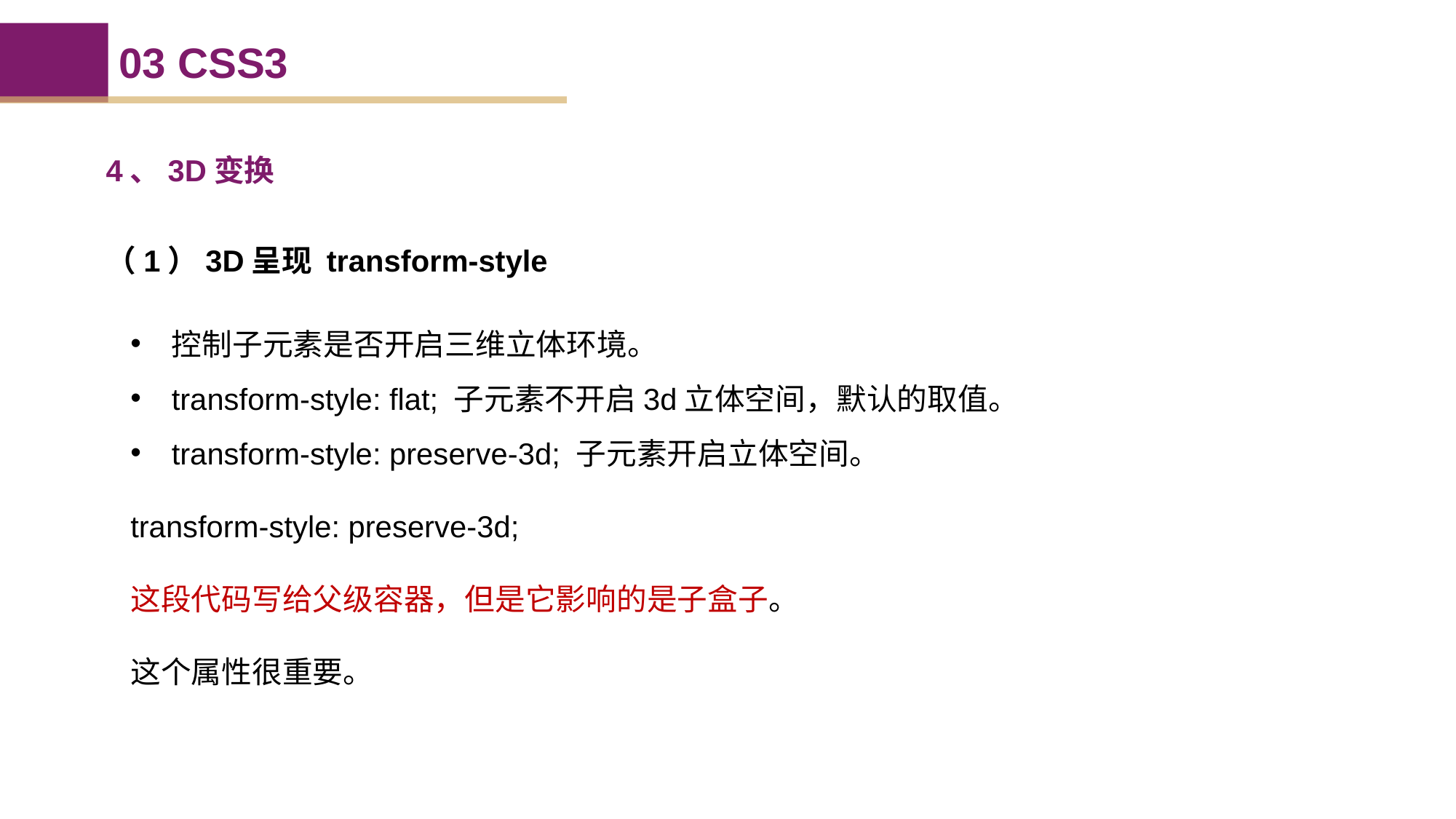

03 CSS3
4、3D变换
（1）3D呈现 transform-style
控制子元素是否开启三维立体环境。
transform-style: flat; 子元素不开启3d立体空间，默认的取值。
transform-style: preserve-3d; 子元素开启立体空间。
transform-style: preserve-3d;
这段代码写给父级容器，但是它影响的是子盒子。
这个属性很重要。
31